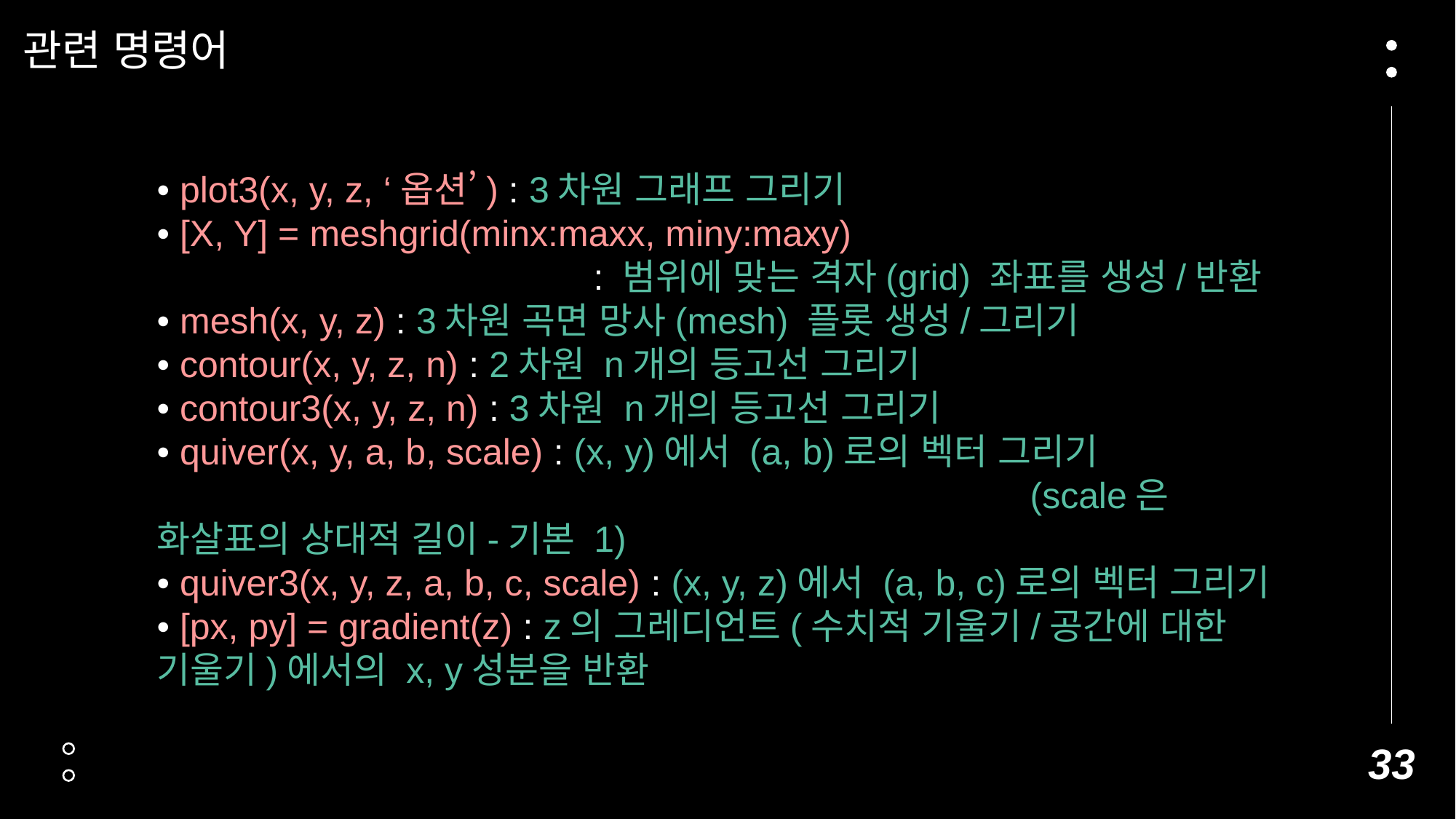

관련 명령어
• plot3(x, y, z, ‘옵션’) : 3차원 그래프 그리기
• [X, Y] = meshgrid(minx:maxx, miny:maxy)
				: 범위에 맞는 격자(grid) 좌표를 생성/반환
• mesh(x, y, z) : 3차원 곡면 망사(mesh) 플롯 생성/그리기
• contour(x, y, z, n) : 2차원 n개의 등고선 그리기
• contour3(x, y, z, n) : 3차원 n개의 등고선 그리기
• quiver(x, y, a, b, scale) : (x, y)에서 (a, b)로의 벡터 그리기
								(scale은 화살표의 상대적 길이-기본 1)
• quiver3(x, y, z, a, b, c, scale) : (x, y, z)에서 (a, b, c)로의 벡터 그리기
• [px, py] = gradient(z) : z의 그레디언트(수치적 기울기/공간에 대한 기울기)에서의 x, y성분을 반환
33